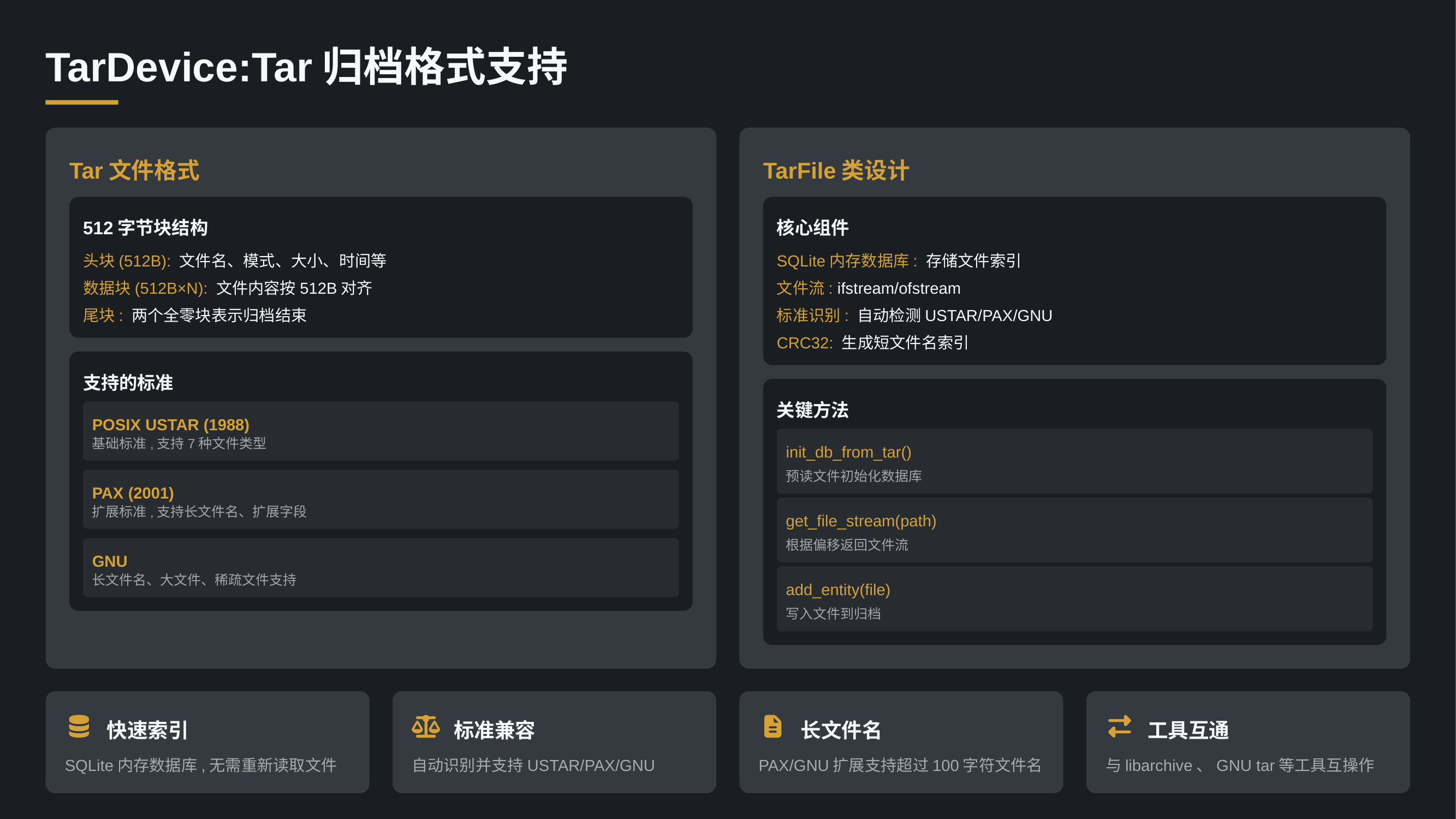

TarDevice:Tar归档格式支持

Tar文件格式
TarFile类设计

512字节块结构
核心组件
头块(512B): 文件名、模式、大小、时间等
SQLite内存数据库: 存储文件索引
数据块(512B×N): 文件内容按512B对齐
文件流: ifstream/ofstream
尾块: 两个全零块表示归档结束
标准识别: 自动检测USTAR/PAX/GNU
CRC32: 生成短文件名索引

支持的标准

关键方法

POSIX USTAR (1988)

基础标准,支持7种文件类型
init_db_from_tar()
预读文件初始化数据库

PAX (2001)

扩展标准,支持长文件名、扩展字段
get_file_stream(path)
根据偏移返回文件流

GNU

长文件名、大文件、稀疏文件支持
add_entity(file)
写入文件到归档

快速索引
标准兼容
长文件名
工具互通

SQLite内存数据库,无需重新读取文件
自动识别并支持USTAR/PAX/GNU
PAX/GNU扩展支持超过100字符文件名
与libarchive、GNU tar等工具互操作